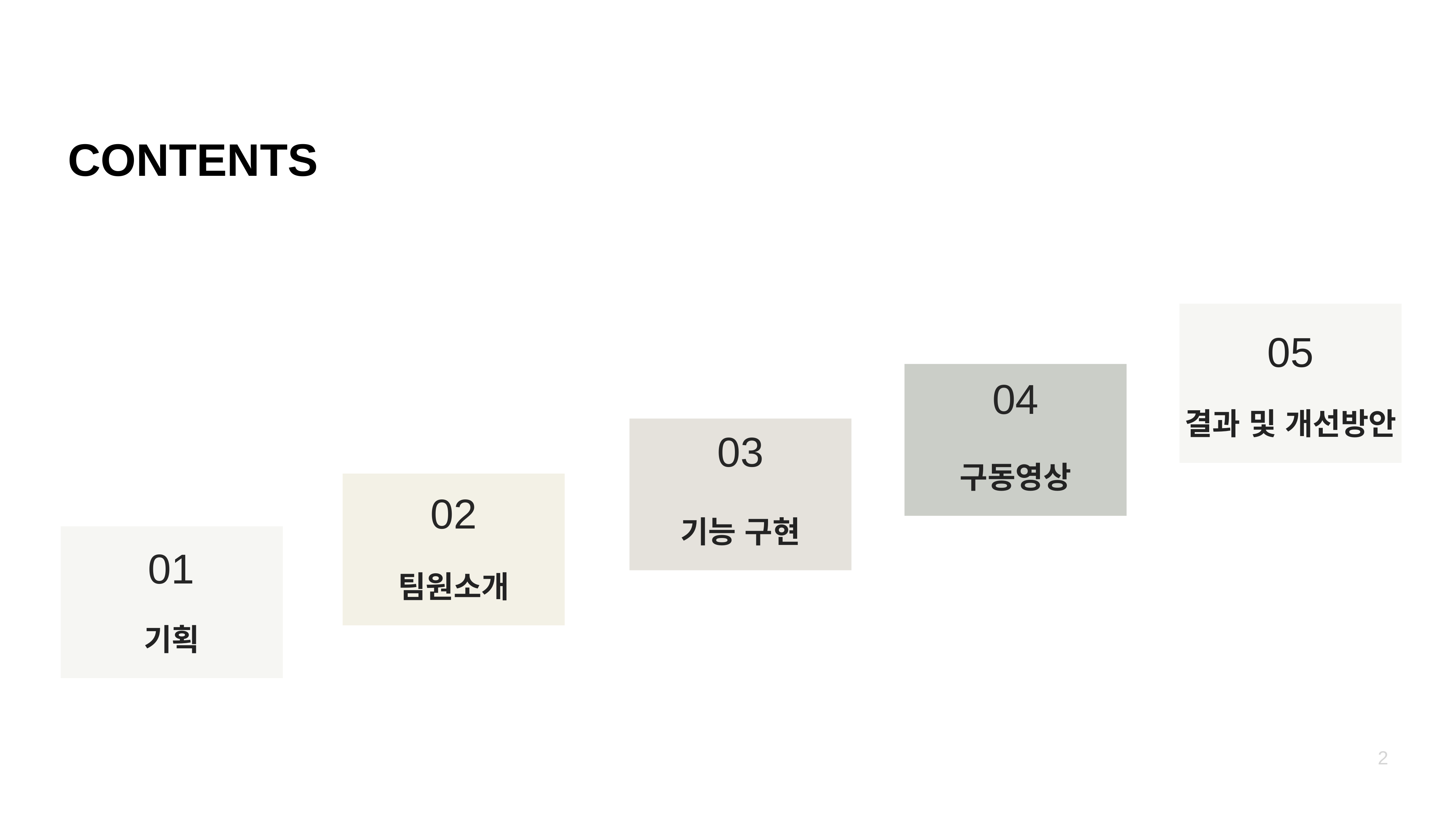

# CONTENTS
05

결과 및 개선방안

구동영상
04

기능 구현
03

팀원소개
02

기획
01
2